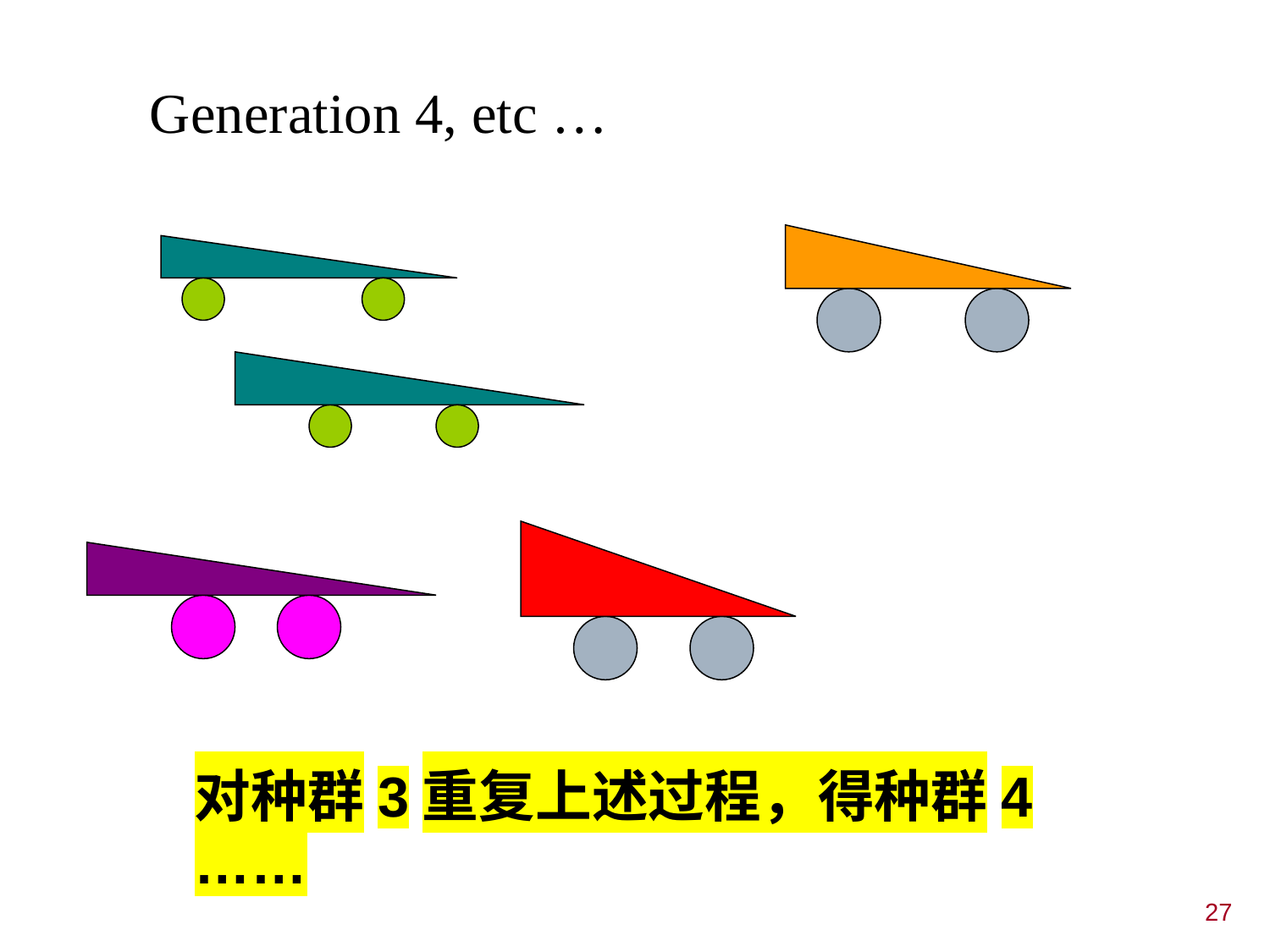

Generation 4, etc …

对种群3重复上述过程，得种群4
……
27